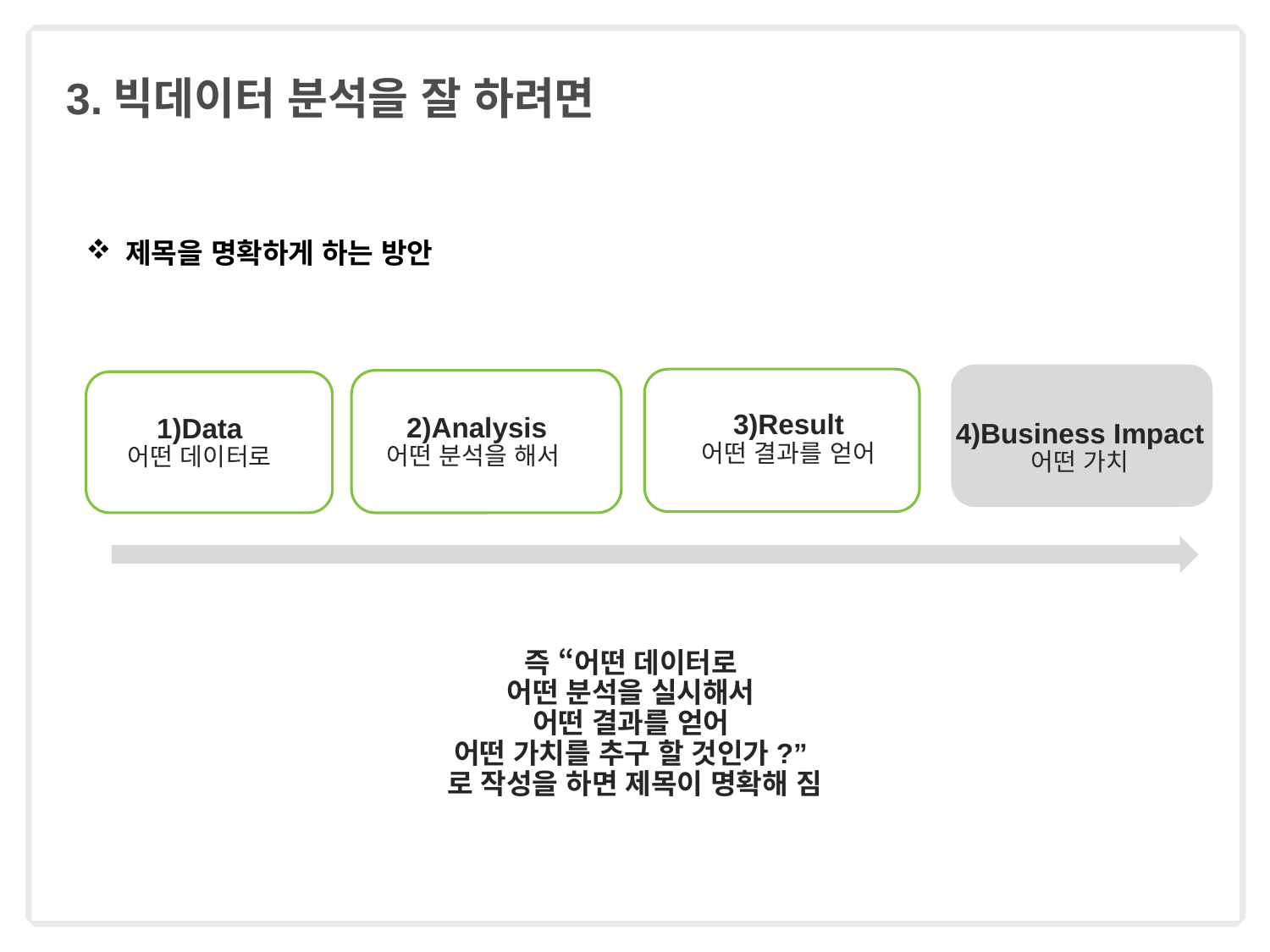

# 3.빅데이터 분석을 잘 하려면

제목을 명확하게 하는 방안

3)Result
어떤 결과를 얻어
4)Business Impact
어떤 가치
2)Analysis
어떤 분석을 해서
1)Data
어떤 데이터로

즉 “어떤 데이터로
어떤 분석을 실시해서
어떤 결과를 얻어
어떤 가치를 추구 할 것인가?”
로 작성을 하면 제목이 명확해 짐